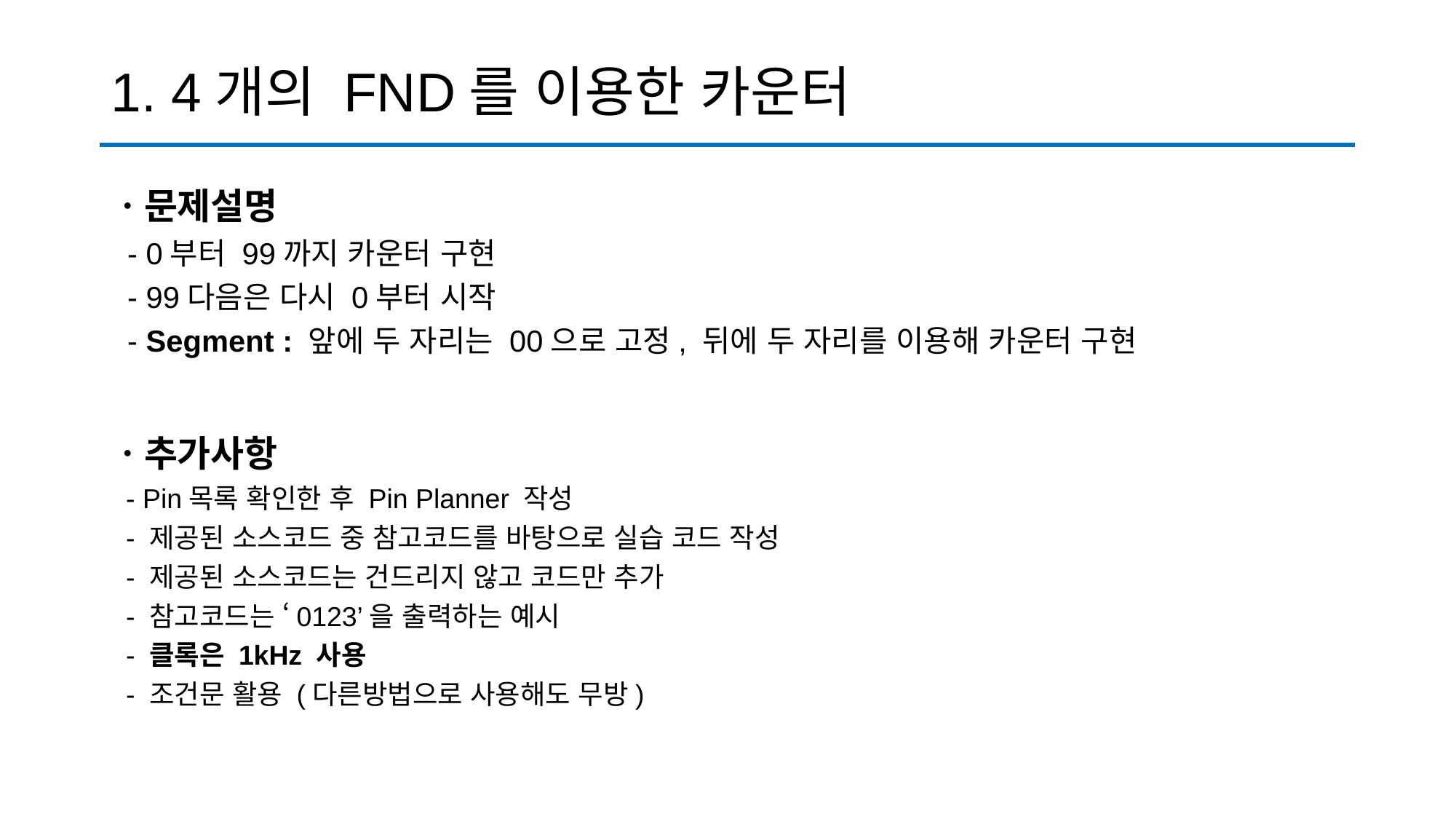

# 1. 4개의 FND를 이용한 카운터
ㆍ문제설명
  - 0부터 99까지 카운터 구현
  - 99다음은 다시 0부터 시작
  - Segment : 앞에 두 자리는 00으로 고정, 뒤에 두 자리를 이용해 카운터 구현

ㆍ추가사항
  - Pin목록 확인한 후 Pin Planner 작성
  - 제공된 소스코드 중 참고코드를 바탕으로 실습 코드 작성
  - 제공된 소스코드는 건드리지 않고 코드만 추가
  - 참고코드는 ‘0123’을 출력하는 예시
  - 클록은 1kHz 사용
  - 조건문 활용 (다른방법으로 사용해도 무방)